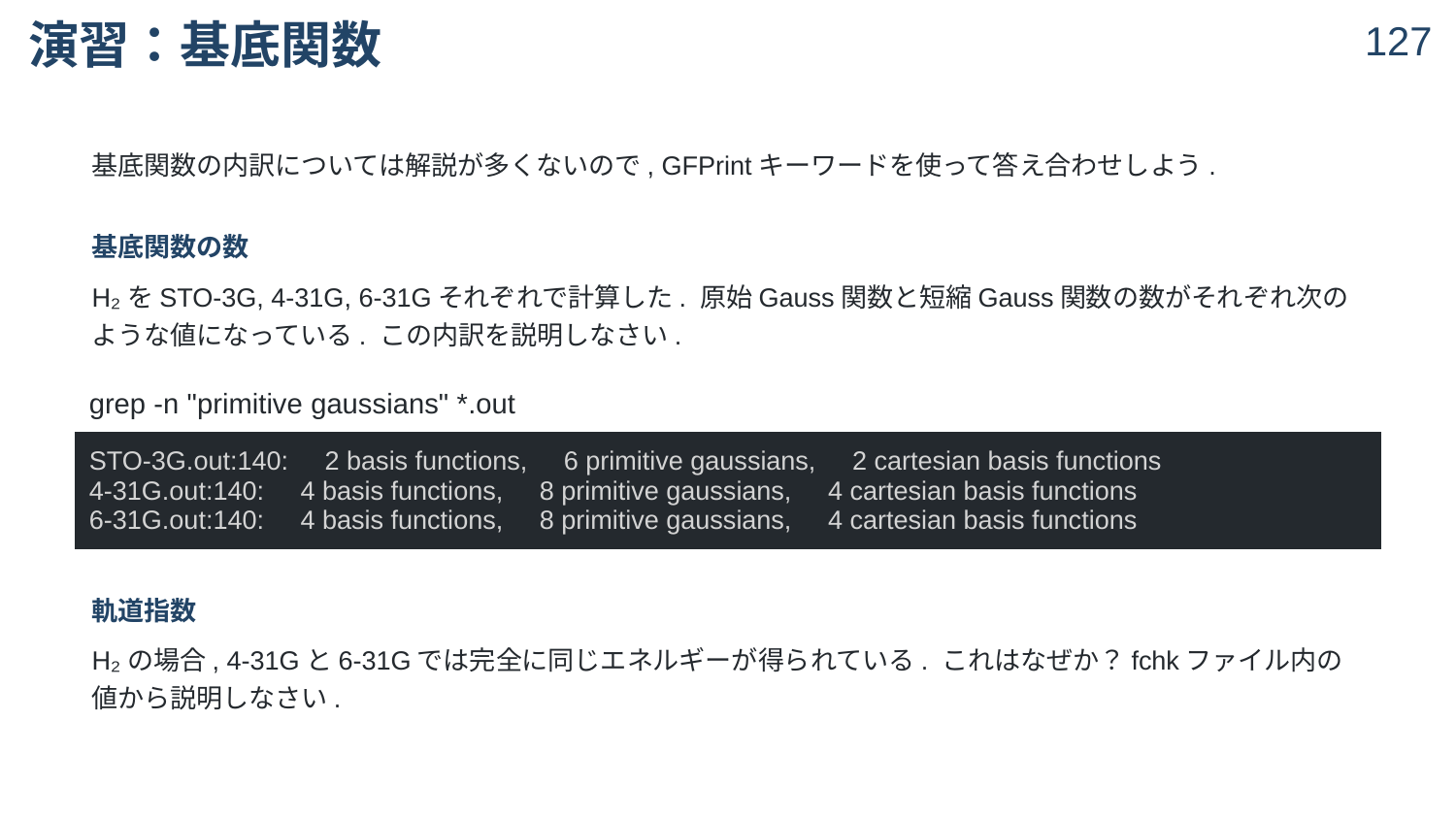

# 演習：基底関数
127
基底関数の内訳については解説が多くないので, GFPrintキーワードを使って答え合わせしよう.
基底関数の数
H₂をSTO-3G, 4-31G, 6-31Gそれぞれで計算した. 原始Gauss関数と短縮Gauss関数の数がそれぞれ次のような値になっている. この内訳を説明しなさい.

軌道指数
H₂の場合, 4-31Gと6-31Gでは完全に同じエネルギーが得られている. これはなぜか？fchkファイル内の値から説明しなさい.
| grep -n "primitive gaussians" \*.out |
| --- |
| STO-3G.out:140: 2 basis functions, 6 primitive gaussians, 2 cartesian basis functions 4-31G.out:140: 4 basis functions, 8 primitive gaussians, 4 cartesian basis functions 6-31G.out:140: 4 basis functions, 8 primitive gaussians, 4 cartesian basis functions |